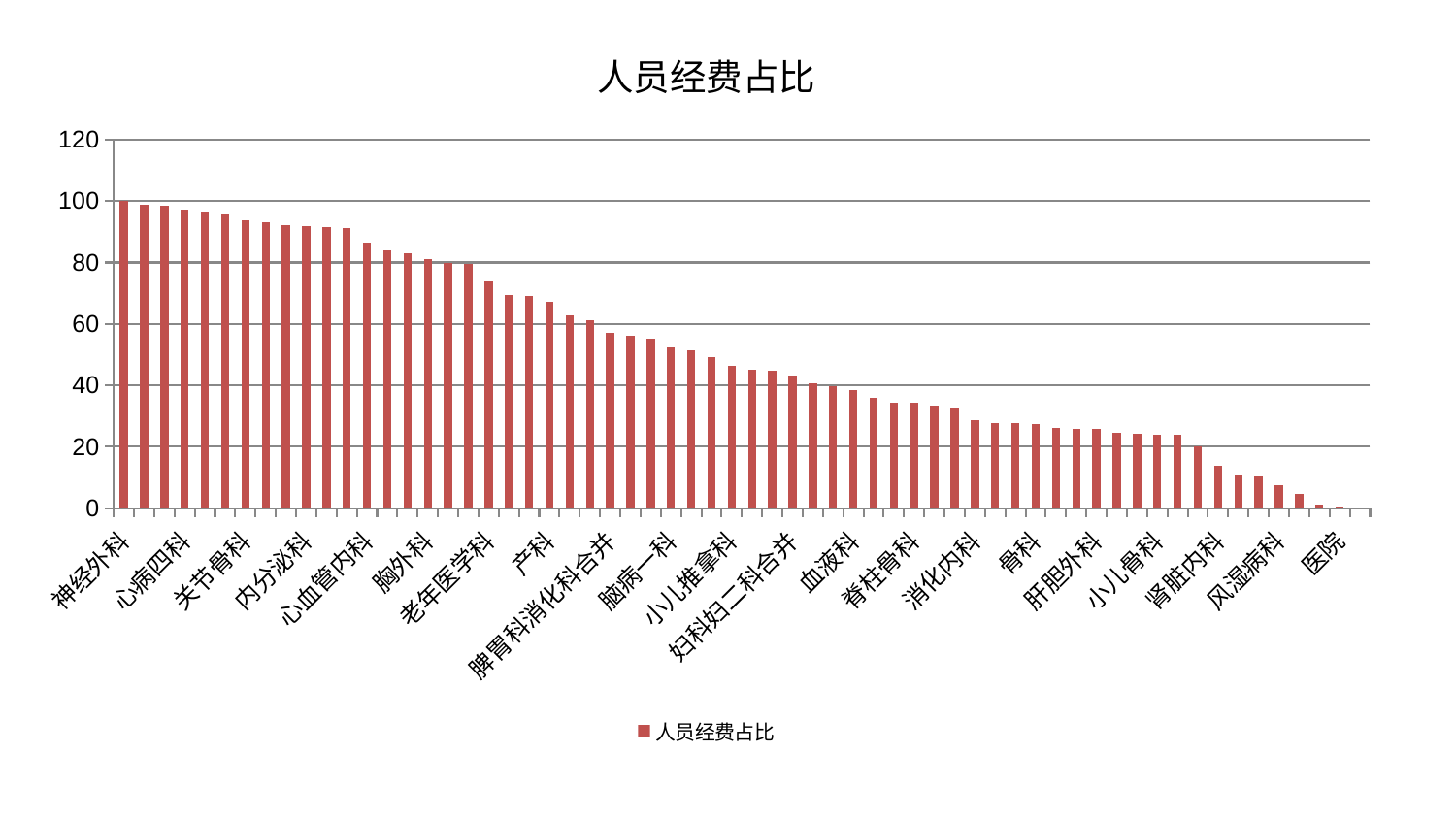

### Chart: 人员经费占比

| Category | 人员经费占比 |
|---|---|
| 神经外科 | 100.0 |
| 男科 | 98.96113267894974 |
| 泌尿外科 | 98.5090926151642 |
| 心病四科 | 97.31046392053406 |
| 针灸科 | 96.65170306726839 |
| 身心医学科 | 95.52897549101795 |
| 关节骨科 | 93.7180358102044 |
| 肾病科 | 93.01328846965757 |
| 口腔科 | 92.12419104578261 |
| 内分泌科 | 91.76785584672545 |
| 康复科 | 91.47594552998811 |
| 显微骨科 | 91.24169772701313 |
| 心血管内科 | 86.38646130880547 |
| 脑病二科 | 84.04398887773378 |
| 肿瘤内科 | 82.92705981003478 |
| 胸外科 | 80.98693355970929 |
| 微创骨科 | 79.91686963757301 |
| 脑病三科 | 79.4251326333313 |
| 老年医学科 | 73.9809723791727 |
| 儿科 | 69.31595140434065 |
| 肝病科 | 68.97768771079693 |
| 产科 | 67.3114455741548 |
| 周围血管科 | 62.921823987576765 |
| 皮肤科 | 61.165187384145995 |
| 脾胃科消化科合并 | 57.24651188918784 |
| 妇二科 | 56.024557879948794 |
| 耳鼻喉科 | 55.167245328754525 |
| 脑病一科 | 52.45575112744794 |
| 综合内科 | 51.54914091295858 |
| 美容皮肤科 | 49.36138602784659 |
| 小儿推拿科 | 46.526880078010514 |
| 治未病中心 | 44.95546824691921 |
| 妇科 | 44.8772623218796 |
| 妇科妇二科合并 | 43.25243408412797 |
| 心病二科 | 40.71660398685792 |
| 中医经典科 | 39.699260976389986 |
| 血液科 | 38.46540295398101 |
| 推拿科 | 35.85949952578182 |
| 脾胃病科 | 34.323524332919376 |
| 脊柱骨科 | 34.29619418332451 |
| 创伤骨科 | 33.488106554686865 |
| 运动损伤骨科 | 32.66136535385454 |
| 消化内科 | 28.54472501995416 |
| 肛肠科 | 27.882345835557068 |
| 西区重症医学科 | 27.866247008017076 |
| 骨科 | 27.537868861538435 |
| 中医外治中心 | 26.058569662812747 |
| 心病一科 | 25.811687933505006 |
| 肝胆外科 | 25.809677030851788 |
| 心病三科 | 24.493582864481958 |
| 东区重症医学科 | 24.327644834118658 |
| 小儿骨科 | 24.094818917486858 |
| 眼科 | 23.9872817644518 |
| 普通外科 | 20.170078084696556 |
| 肾脏内科 | 13.960514767332851 |
| 呼吸内科 | 11.03156449543261 |
| 神经内科 | 10.273701931255069 |
| 风湿病科 | 7.380103979972743 |
| 东区肾病科 | 4.627821071755416 |
| 乳腺甲状腺外科 | 1.1069281239198108 |
| 医院 | 0.5338681849886038 |
| 重症医学科 | 0.39463519148030685 |
72